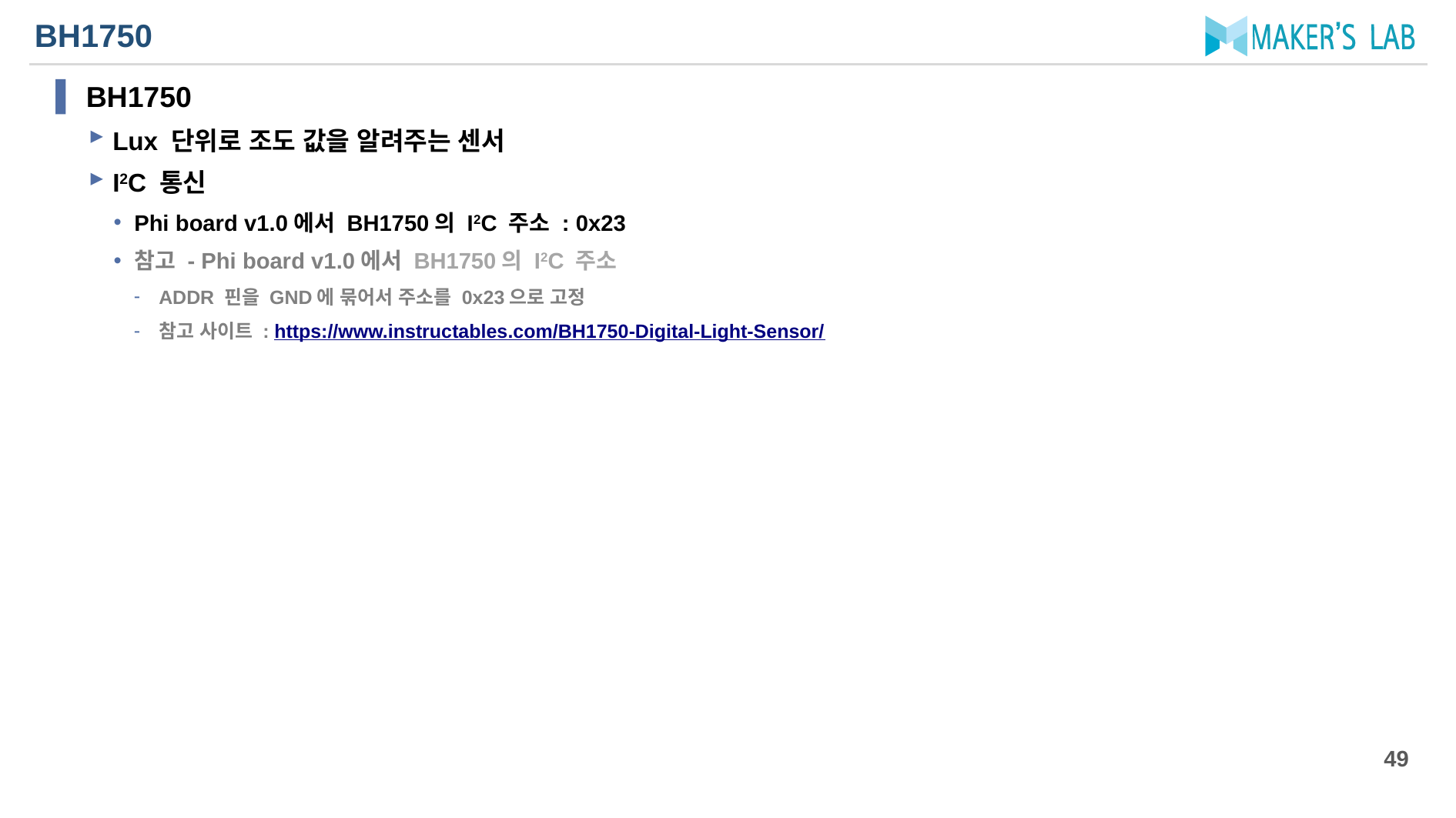

# BH1750
BH1750
Lux 단위로 조도 값을 알려주는 센서
I2C 통신
Phi board v1.0에서 BH1750의 I2C 주소 : 0x23
참고 - Phi board v1.0에서 BH1750의 I2C 주소
ADDR 핀을 GND에 묶어서 주소를 0x23으로 고정
참고 사이트 : https://www.instructables.com/BH1750-Digital-Light-Sensor/

49